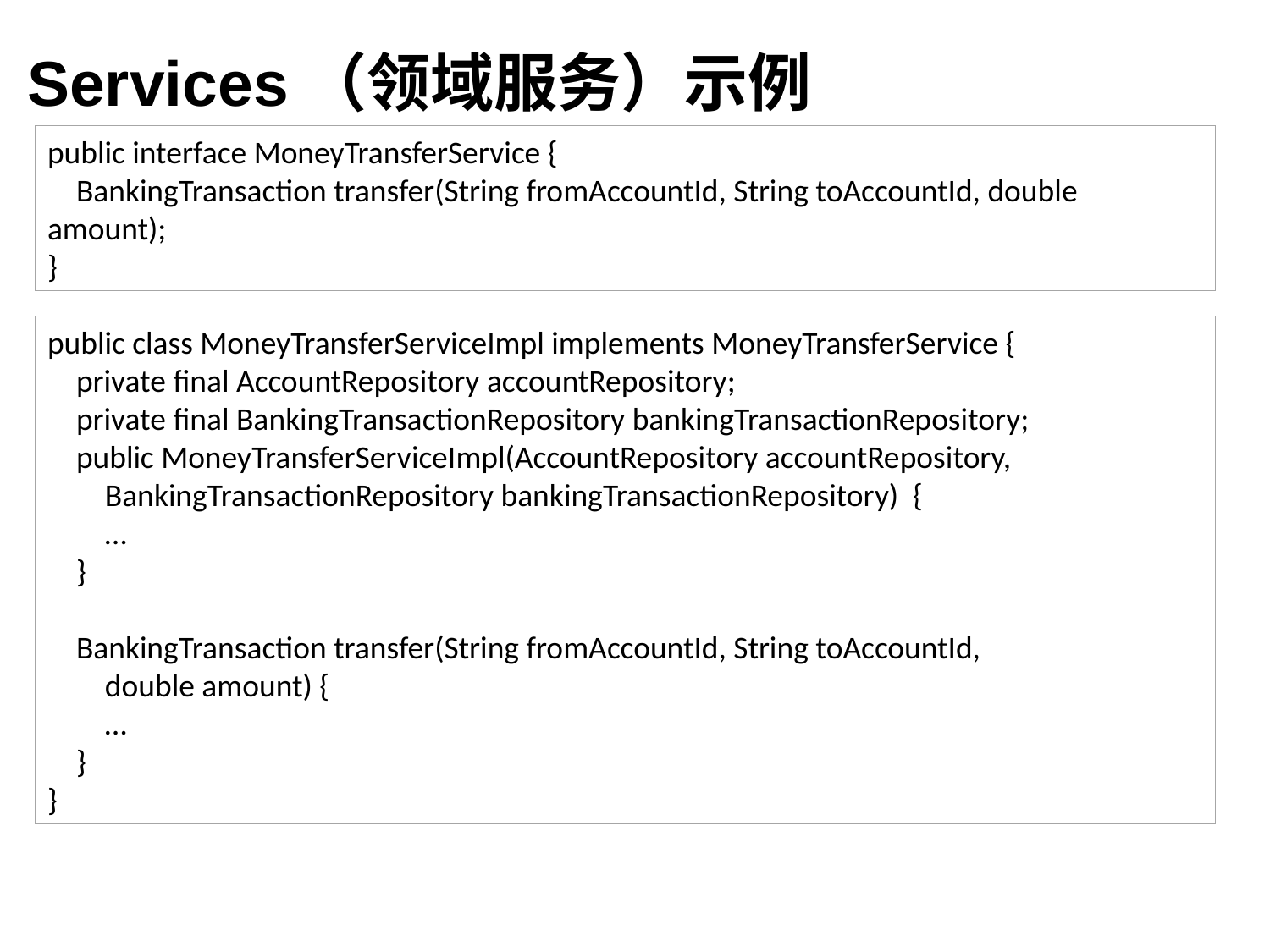

Services（领域服务）示例
public interface MoneyTransferService {
    BankingTransaction transfer(String fromAccountId, String toAccountId, double amount);
}
public class MoneyTransferServiceImpl implements MoneyTransferService {
    private final AccountRepository accountRepository;
    private final BankingTransactionRepository bankingTransactionRepository;
    public MoneyTransferServiceImpl(AccountRepository accountRepository,
        BankingTransactionRepository bankingTransactionRepository)  {
        …
    }

    BankingTransaction transfer(String fromAccountId, String toAccountId,
        double amount) {
        …
    }
}